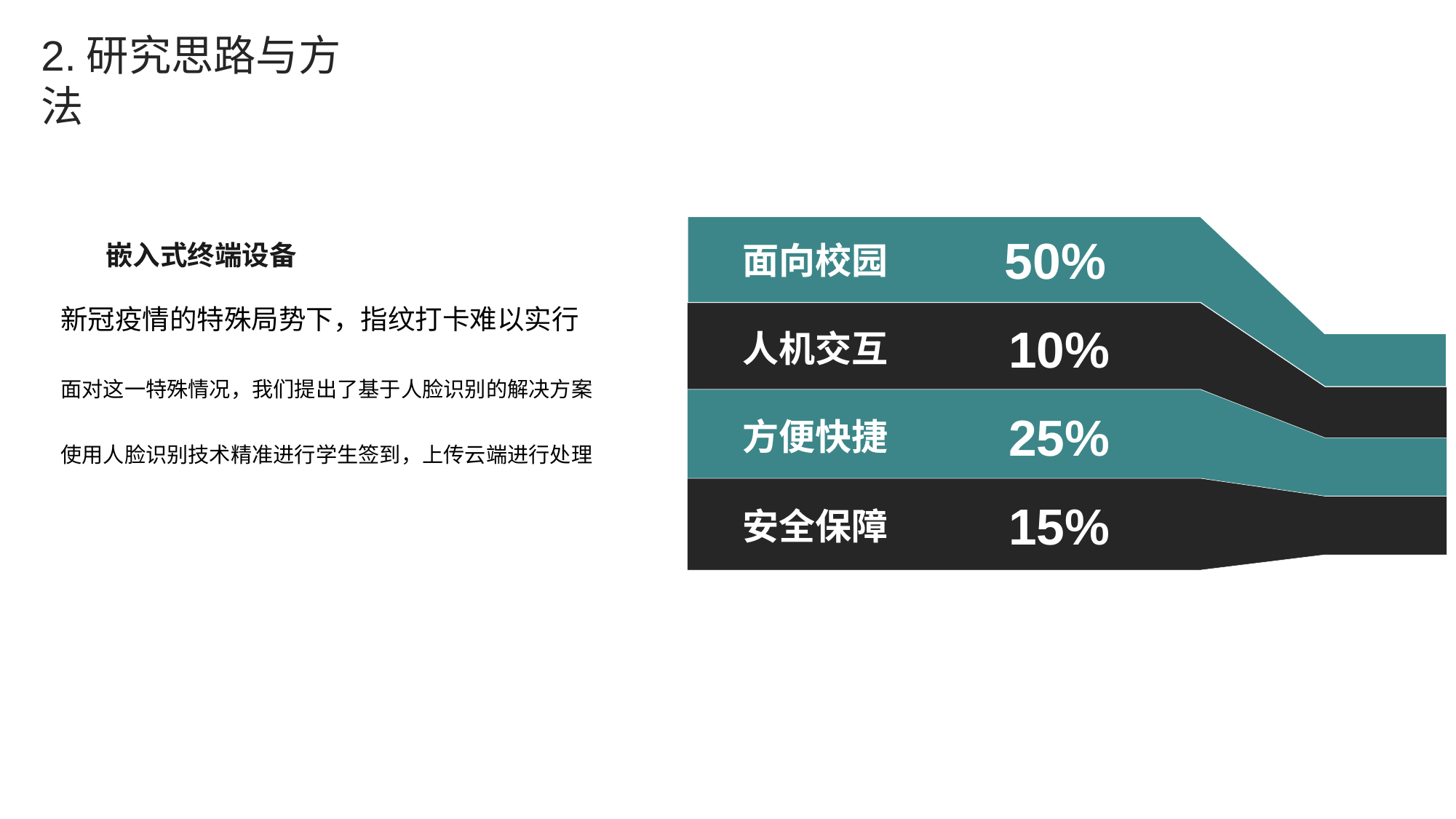

2.研究思路与方法

50%
面向校园
嵌入式终端设备
新冠疫情的特殊局势下，指纹打卡难以实行

面对这一特殊情况，我们提出了基于人脸识别的解决方案

使用人脸识别技术精准进行学生签到，上传云端进行处理

10%
人机交互

25%
方便快捷

15%
安全保障